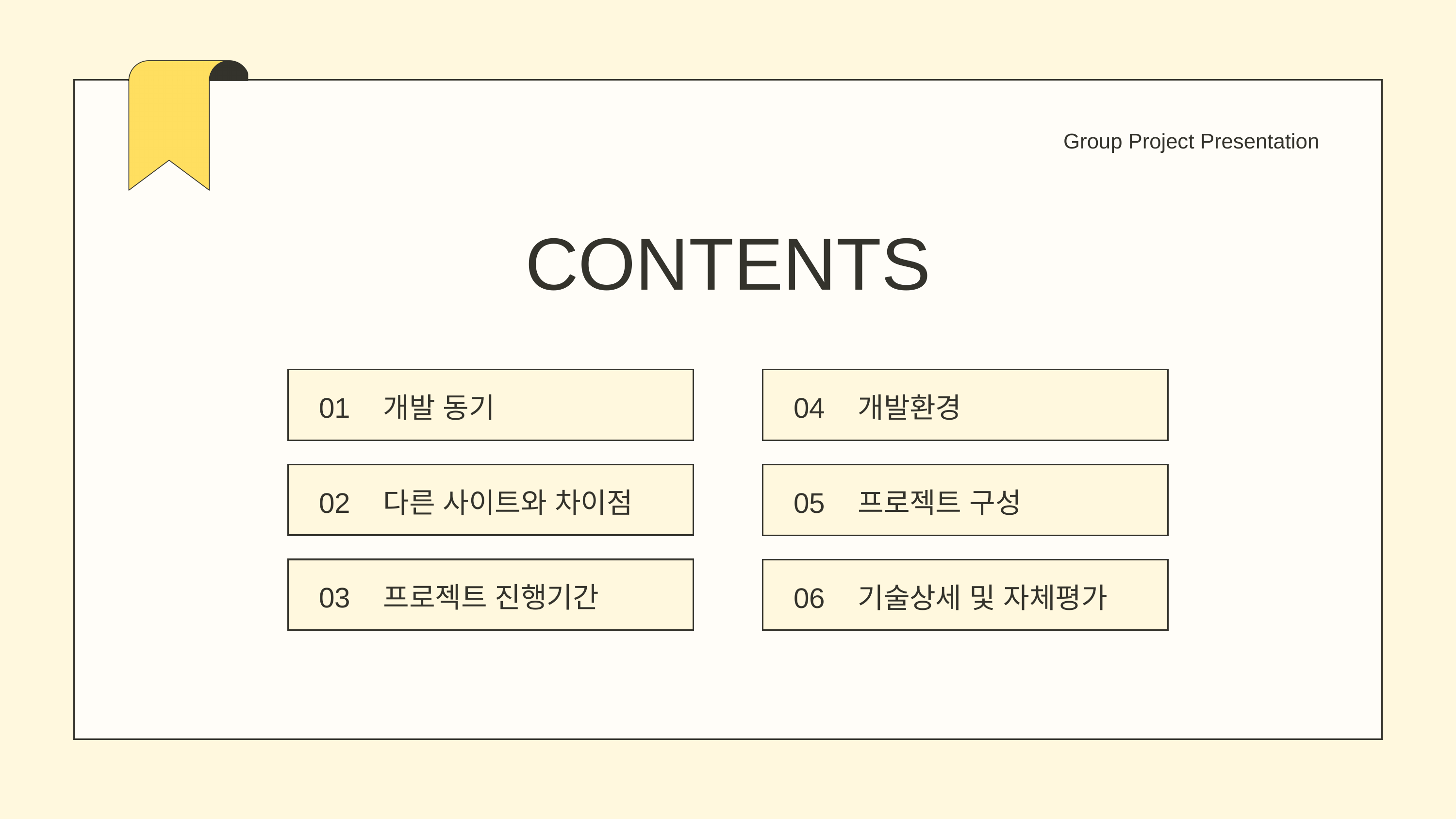

Group Project Presentation
CONTENTS

01
개발 동기
04
개발환경

02
다른 사이트와 차이점
05
프로젝트 구성

03
프로젝트 진행기간
06
기술상세 및 자체평가